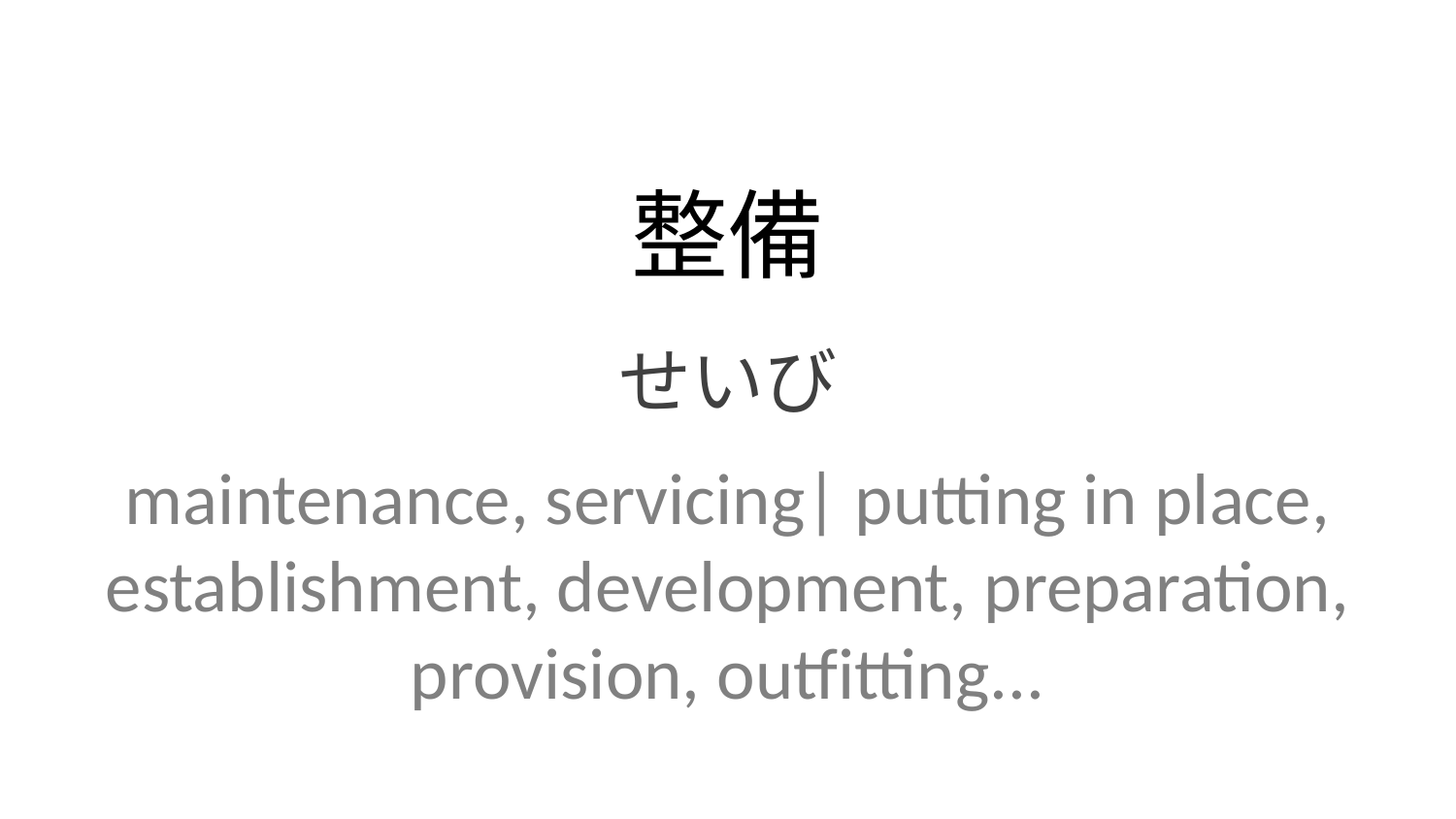

整備

せいび
maintenance, servicing| putting in place, establishment, development, preparation, provision, outfitting...